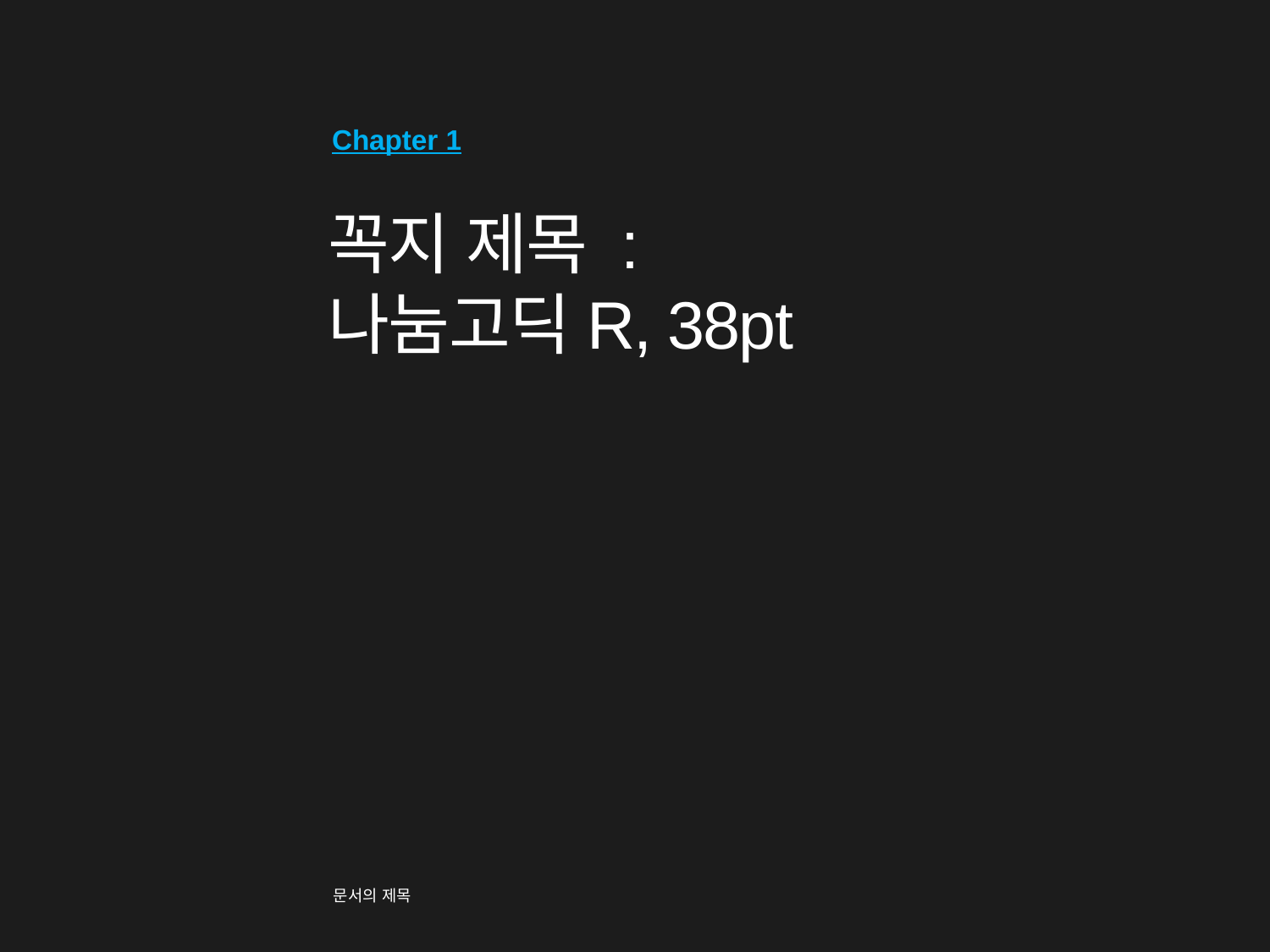

Chapter 1
# 꼭지 제목 : 나눔고딕R, 38pt
문서의 제목